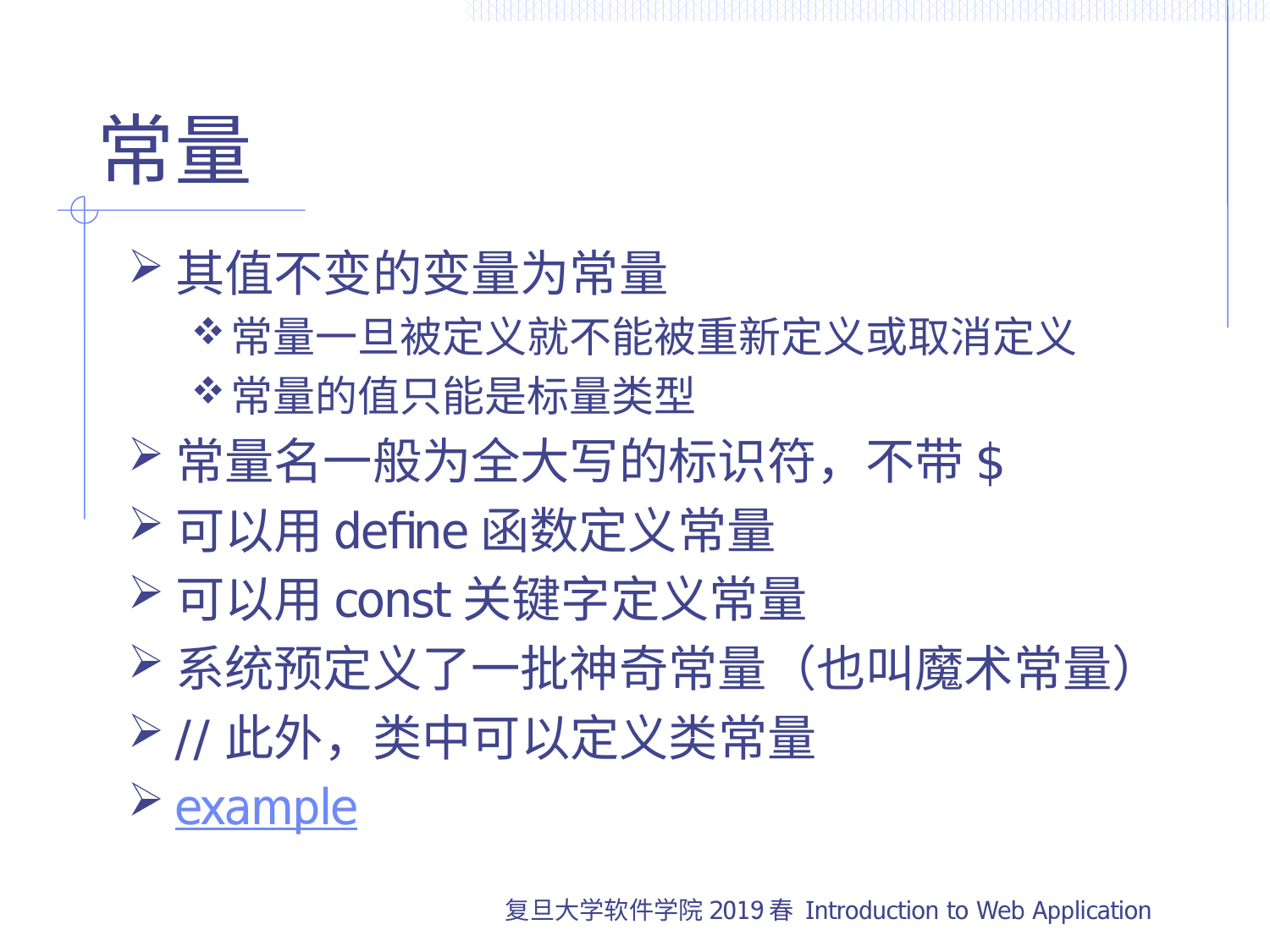

# 常量
其值不变的变量为常量
常量一旦被定义就不能被重新定义或取消定义
常量的值只能是标量类型
常量名一般为全大写的标识符，不带$
可以用define函数定义常量
可以用const关键字定义常量
系统预定义了一批神奇常量（也叫魔术常量）
//此外，类中可以定义类常量
example